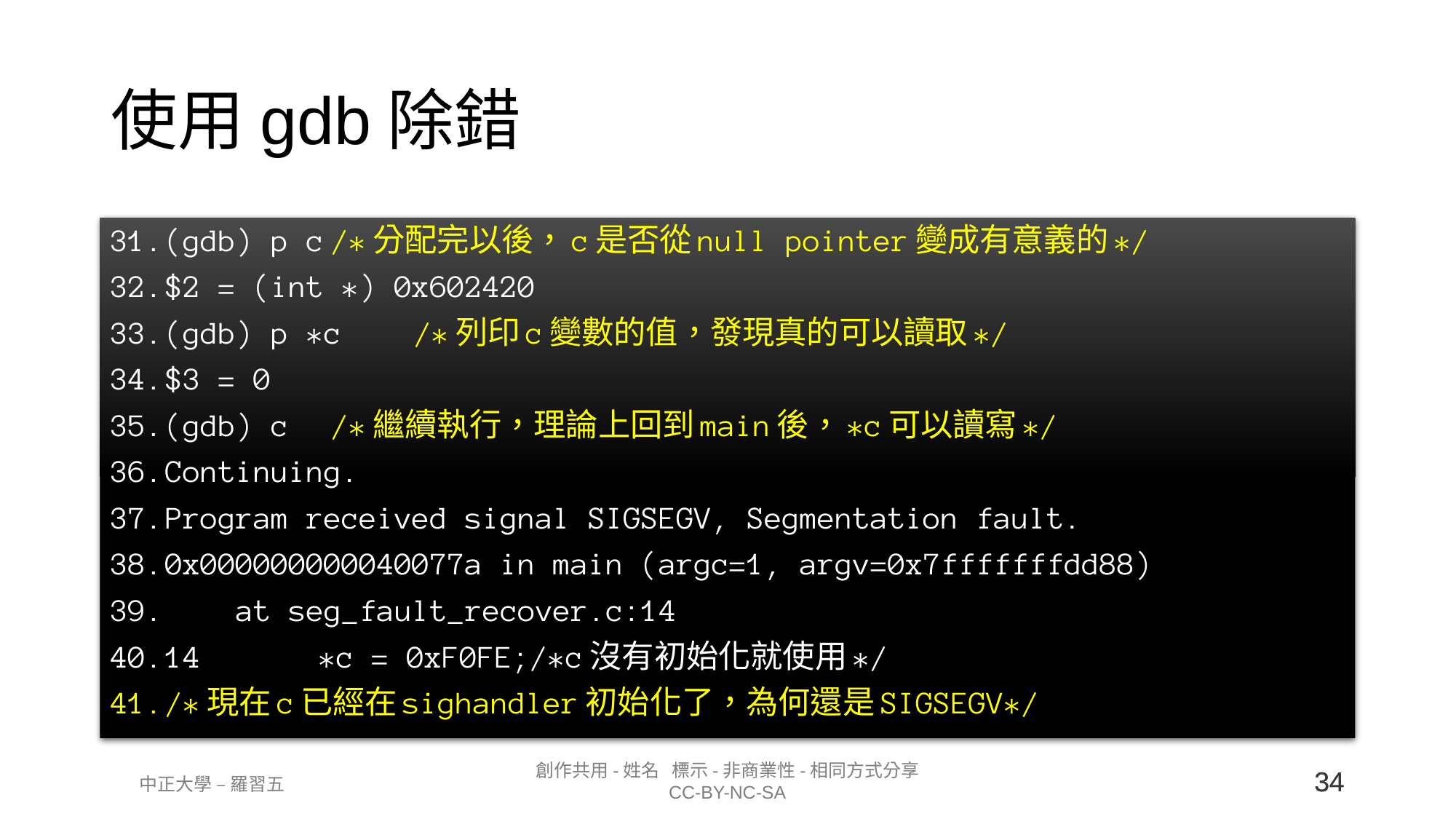

# 使用gdb除錯
(gdb) p c	/*分配完以後，c是否從null pointer變成有意義的*/
$2 = (int *) 0x602420
(gdb) p *c	/*列印c變數的值，發現真的可以讀取*/
$3 = 0
(gdb) c		/*繼續執行，理論上回到main後，*c可以讀寫*/
Continuing.
Program received signal SIGSEGV, Segmentation fault.
0x000000000040077a in main (argc=1, argv=0x7fffffffdd88)
    at seg_fault_recover.c:14
14	    *c = 0xF0FE;/*c沒有初始化就使用*/
/*現在c已經在sighandler初始化了，為何還是SIGSEGV*/